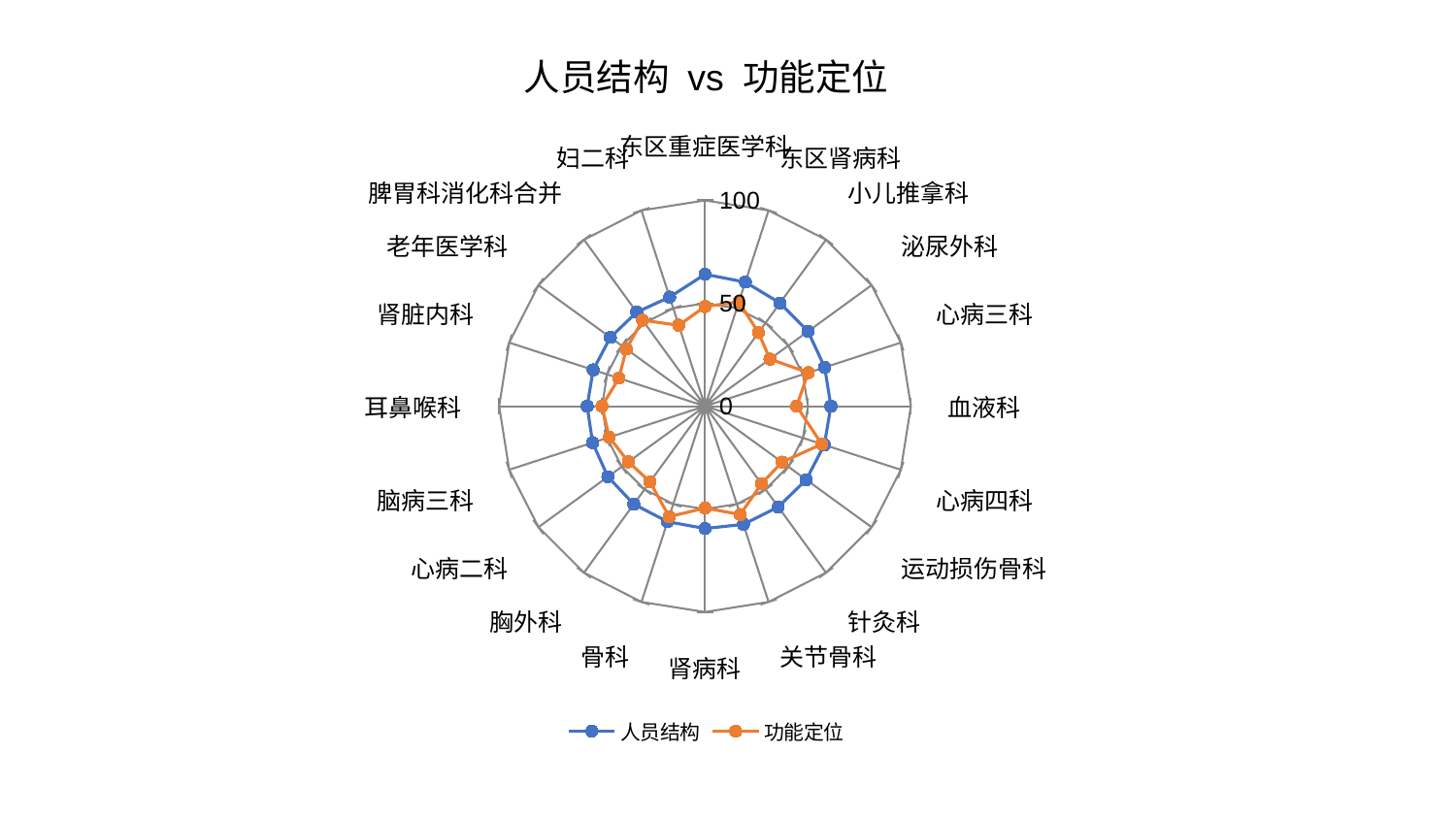

### Chart: 人员结构 vs 功能定位

| Category | 人员结构 | 功能定位 |
|---|---|---|
| 东区重症医学科 | 64.09644020663154 | 48.422168658062596 |
| 东区肾病科 | 63.39396727757618 | 53.23087487592444 |
| 小儿推拿科 | 61.96269480946632 | 44.21652518557792 |
| 泌尿外科 | 61.843518511219635 | 38.974094453764785 |
| 心病三科 | 61.148643295087176 | 52.72847226817667 |
| 血液科 | 61.138524985534076 | 44.51030052902635 |
| 心病四科 | 60.935583519573335 | 59.643114365880976 |
| 运动损伤骨科 | 60.772937540108394 | 46.26887469878805 |
| 针灸科 | 60.517222083622485 | 46.63749202238289 |
| 关节骨科 | 60.37175646103768 | 55.37781853504014 |
| 肾病科 | 59.4473481657703 | 49.49480830843994 |
| 骨科 | 59.00328975340321 | 56.482660857378896 |
| 胸外科 | 58.84763910661964 | 45.46689854015278 |
| 心病二科 | 58.33588345361002 | 46.01061021417336 |
| 脑病三科 | 57.410505786213804 | 48.90283513096874 |
| 耳鼻喉科 | 57.24740352574935 | 50.065785564288674 |
| 肾脏内科 | 57.11123690403085 | 44.02102433132825 |
| 老年医学科 | 56.85614576825734 | 47.26508988164416 |
| 脾胃科消化科合并 | 56.45912445690958 | 51.64458034781857 |
| 妇二科 | 55.708684620313555 | 41.34259221250522 |
22